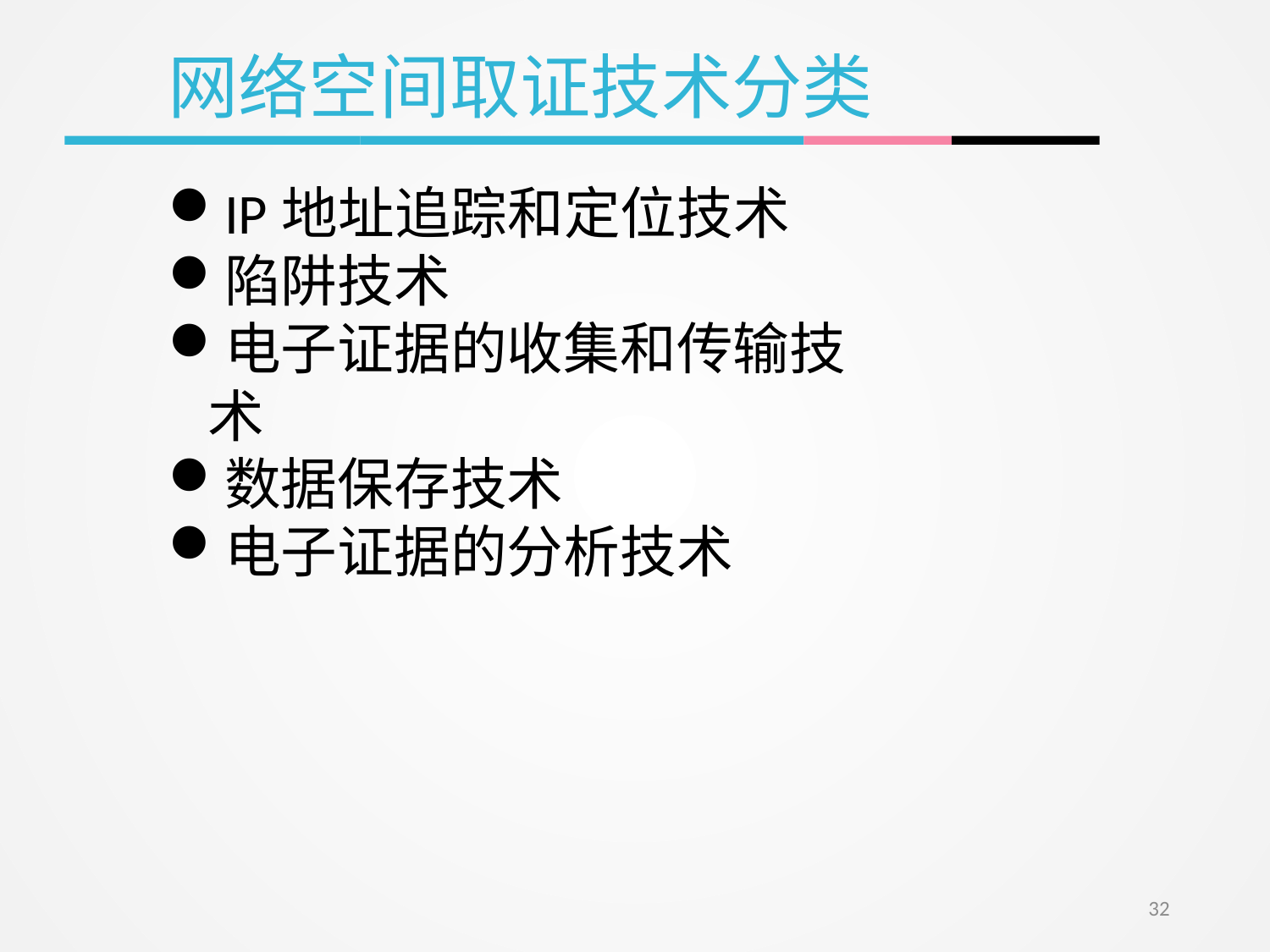

网络空间取证技术分类

IP地址追踪和定位技术
陷阱技术
电子证据的收集和传输技术
数据保存技术
电子证据的分析技术
32